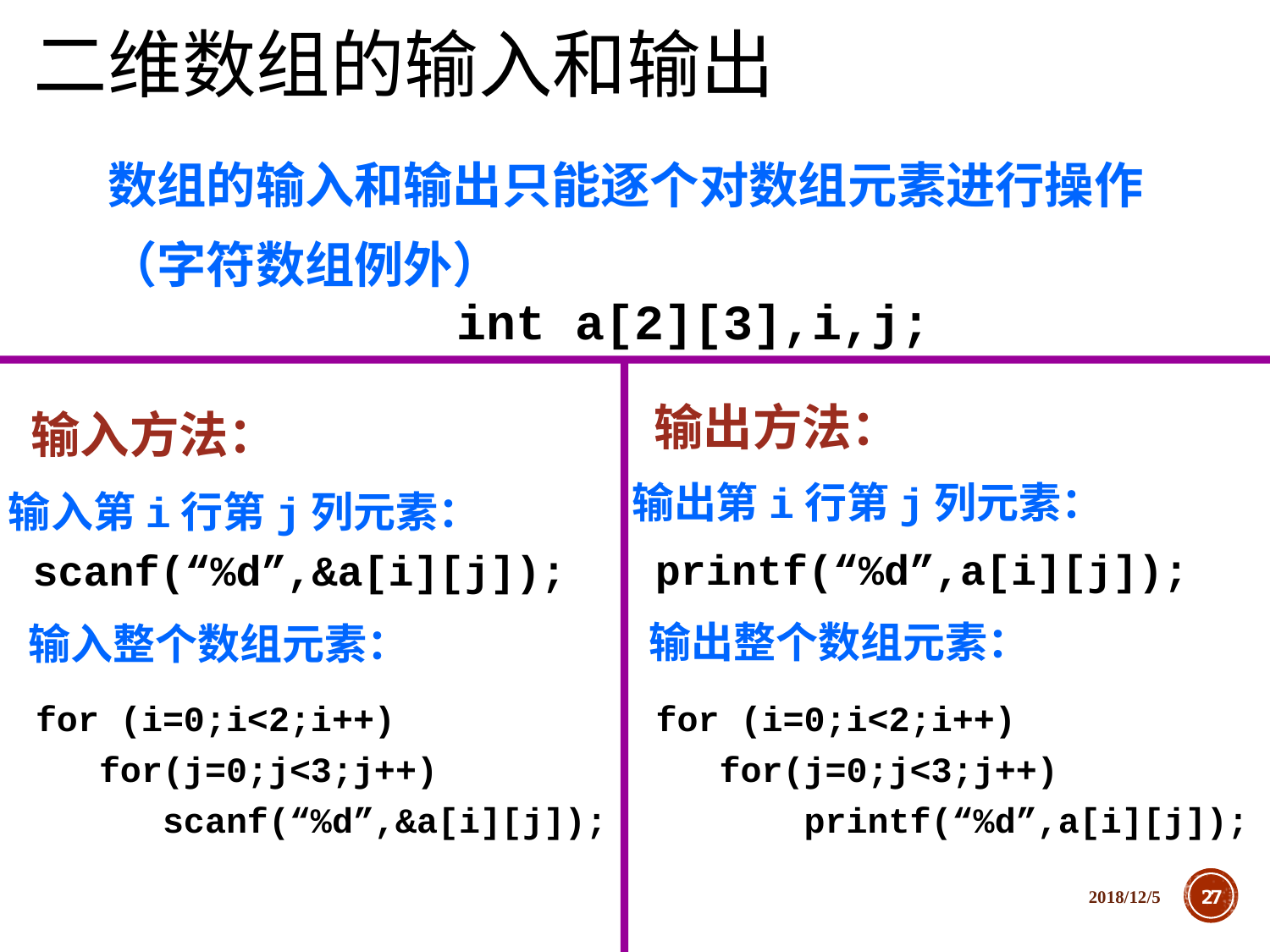

# 二维数组的输入和输出
数组的输入和输出只能逐个对数组元素进行操作（字符数组例外）
int a[2][3],i,j;

输出方法：
输出第i行第j列元素：
printf(“%d”,a[i][j]);
输出整个数组元素：
for (i=0;i<2;i++)
   for(j=0;j<3;j++)
       printf(“%d”,a[i][j]);

输入方法：
输入第i行第j列元素：
scanf(“%d”,&a[i][j]);
输入整个数组元素：
for (i=0;i<2;i++)
   for(j=0;j<3;j++)
      scanf(“%d”,&a[i][j]);

2018/12/5
27